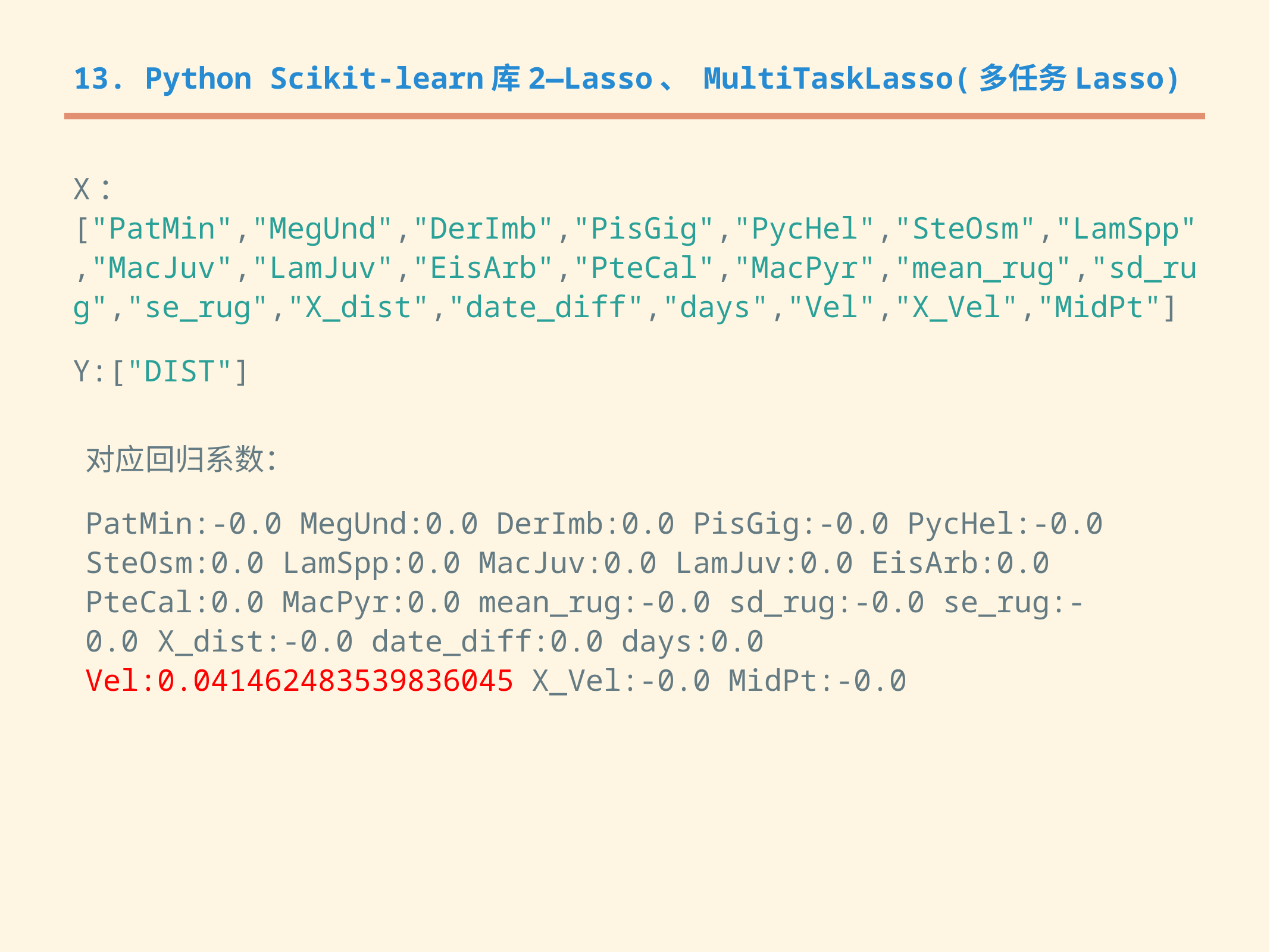

13. Python Scikit-learn库2—Lasso、 MultiTaskLasso(多任务Lasso)

X：["PatMin","MegUnd","DerImb","PisGig","PycHel","SteOsm","LamSpp","MacJuv","LamJuv","EisArb","PteCal","MacPyr","mean_rug","sd_rug","se_rug","X_dist","date_diff","days","Vel","X_Vel","MidPt"]
Y:["DIST"]

对应回归系数：
PatMin:-0.0 MegUnd:0.0 DerImb:0.0 PisGig:-0.0 PycHel:-0.0 SteOsm:0.0 LamSpp:0.0 MacJuv:0.0 LamJuv:0.0 EisArb:0.0 PteCal:0.0 MacPyr:0.0 mean_rug:-0.0 sd_rug:-0.0 se_rug:-0.0 X_dist:-0.0 date_diff:0.0 days:0.0 Vel:0.041462483539836045 X_Vel:-0.0 MidPt:-0.0